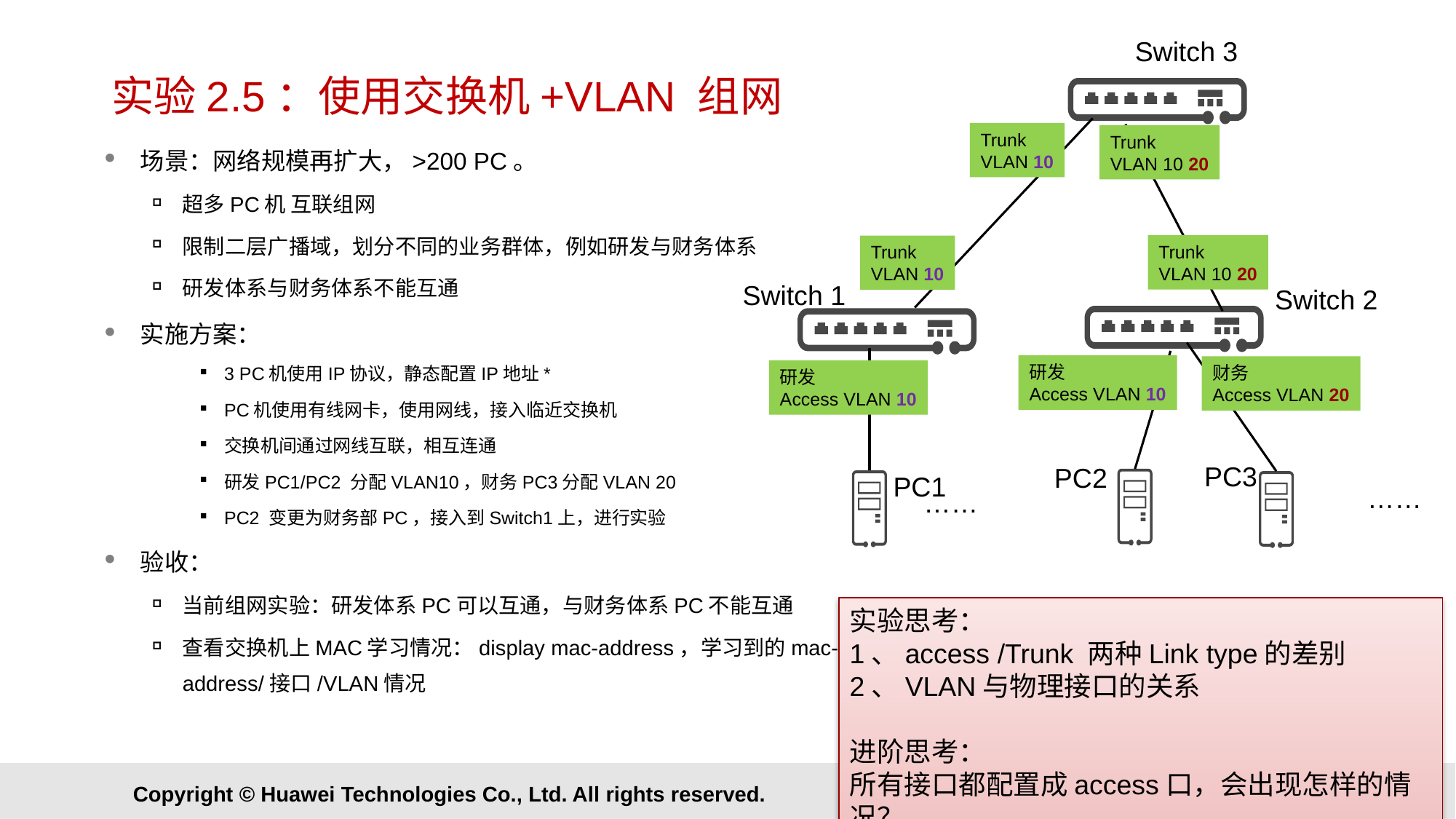

Switch 3
# 实验2.5：使用交换机+VLAN 组网

Trunk
VLAN 10
Trunk
VLAN 10 20
场景：网络规模再扩大，>200 PC。
超多PC机 互联组网
限制二层广播域，划分不同的业务群体，例如研发与财务体系
研发体系与财务体系不能互通
实施方案：
3 PC机使用IP协议，静态配置IP地址*
PC机使用有线网卡，使用网线，接入临近交换机
交换机间通过网线互联，相互连通
研发PC1/PC2 分配VLAN10，财务PC3分配VLAN 20
PC2 变更为财务部PC，接入到Switch1上，进行实验
验收：
当前组网实验：研发体系PC可以互通，与财务体系PC不能互通
查看交换机上MAC学习情况：display mac-address，学习到的mac-address/接口/VLAN情况

Trunk
VLAN 10 20
Trunk
VLAN 10
Switch 1
Switch 2

研发
Access VLAN 10
财务
Access VLAN 20
研发
Access VLAN 10
PC3
PC2
PC1

……
……
实验思考：
1、access /Trunk 两种Link type的差别
2、VLAN与物理接口的关系

进阶思考：
所有接口都配置成access口，会出现怎样的情况？
Page24